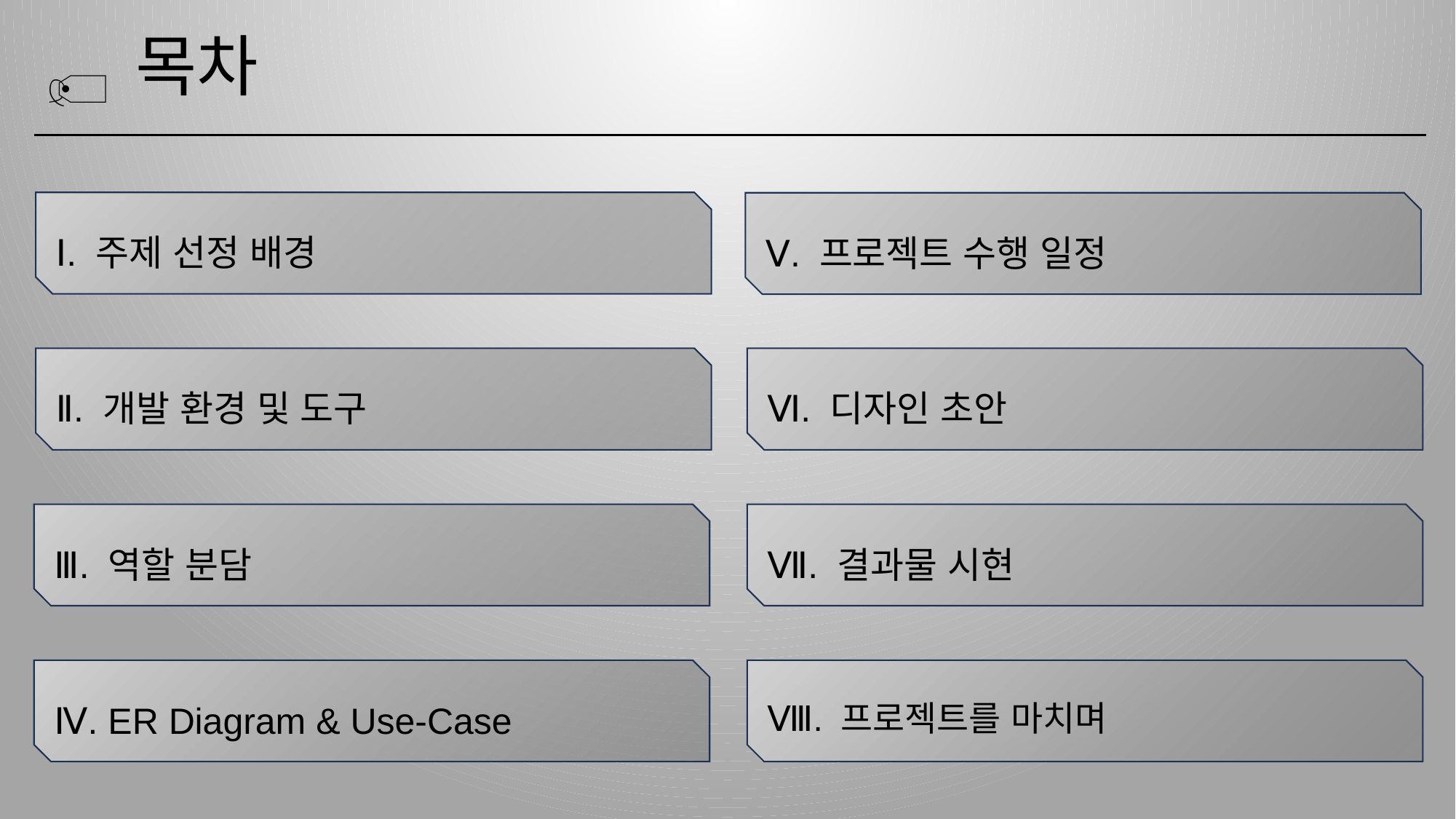

목차
🏷️

Ⅰ. 주제 선정 배경

Ⅴ. 프로젝트 수행 일정

Ⅱ. 개발 환경 및 도구

Ⅵ. 디자인 초안

Ⅲ. 역할 분담

Ⅶ. 결과물 시현

Ⅳ. ER Diagram & Use-Case

Ⅷ. 프로젝트를 마치며